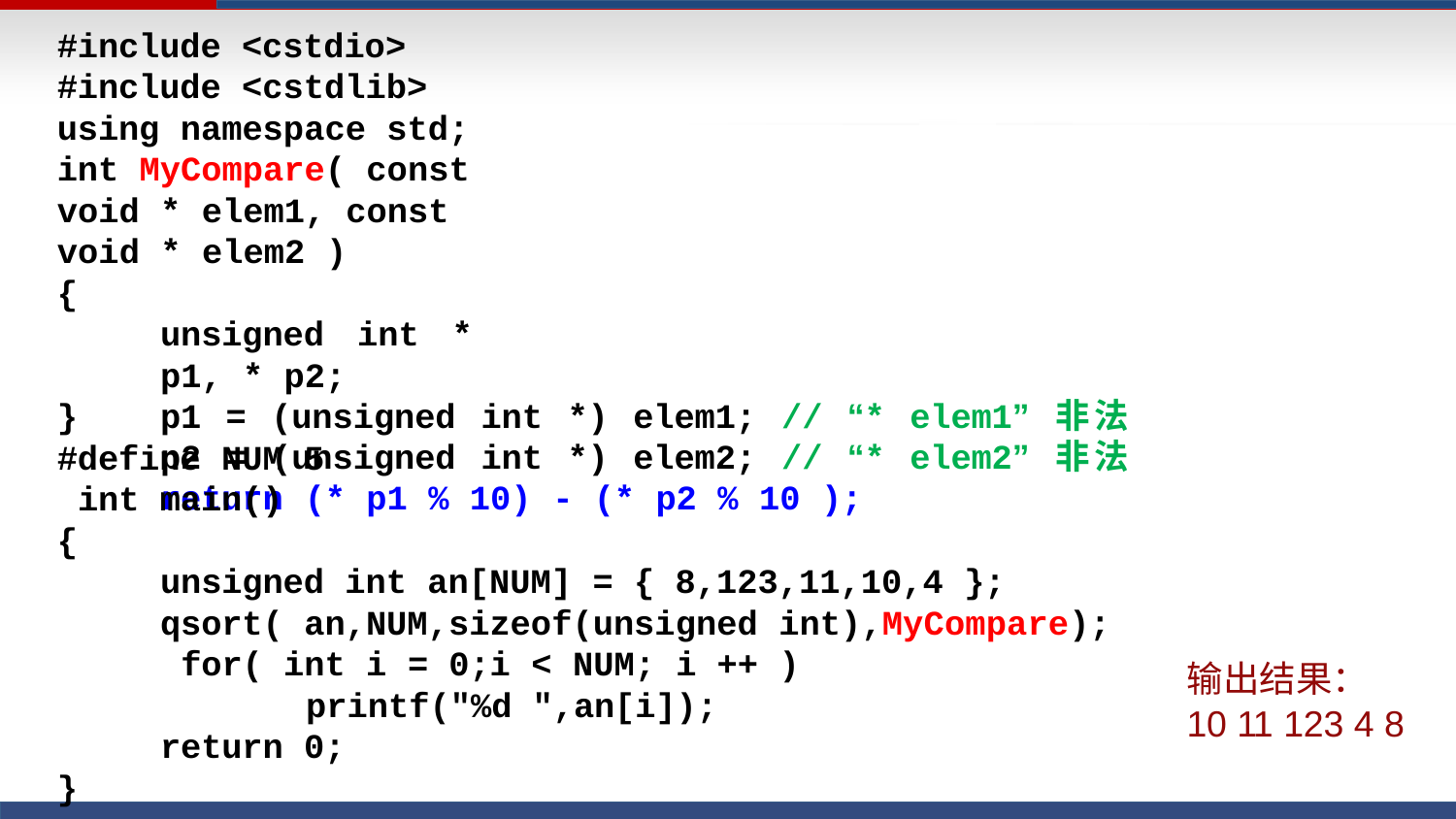

#include <cstdio>  #include <cstdlib>  using namespace std;
int MyCompare( const void * elem1, const void * elem2 )
{
unsigned int * p1, * p2;
p1 = (unsigned int *) elem1; // “* elem1” 非法 p2 = (unsigned int *) elem2; // “* elem2” 非法 return (* p1 % 10) - (* p2 % 10 );
}
#define NUM 5  int main()
{
unsigned int an[NUM] = { 8,123,11,10,4 };  qsort( an,NUM,sizeof(unsigned int),MyCompare);  for( int i = 0;i < NUM; i ++ )
printf("%d ",an[i]);
return 0;
}
输出结果：
10 11 123 4 8